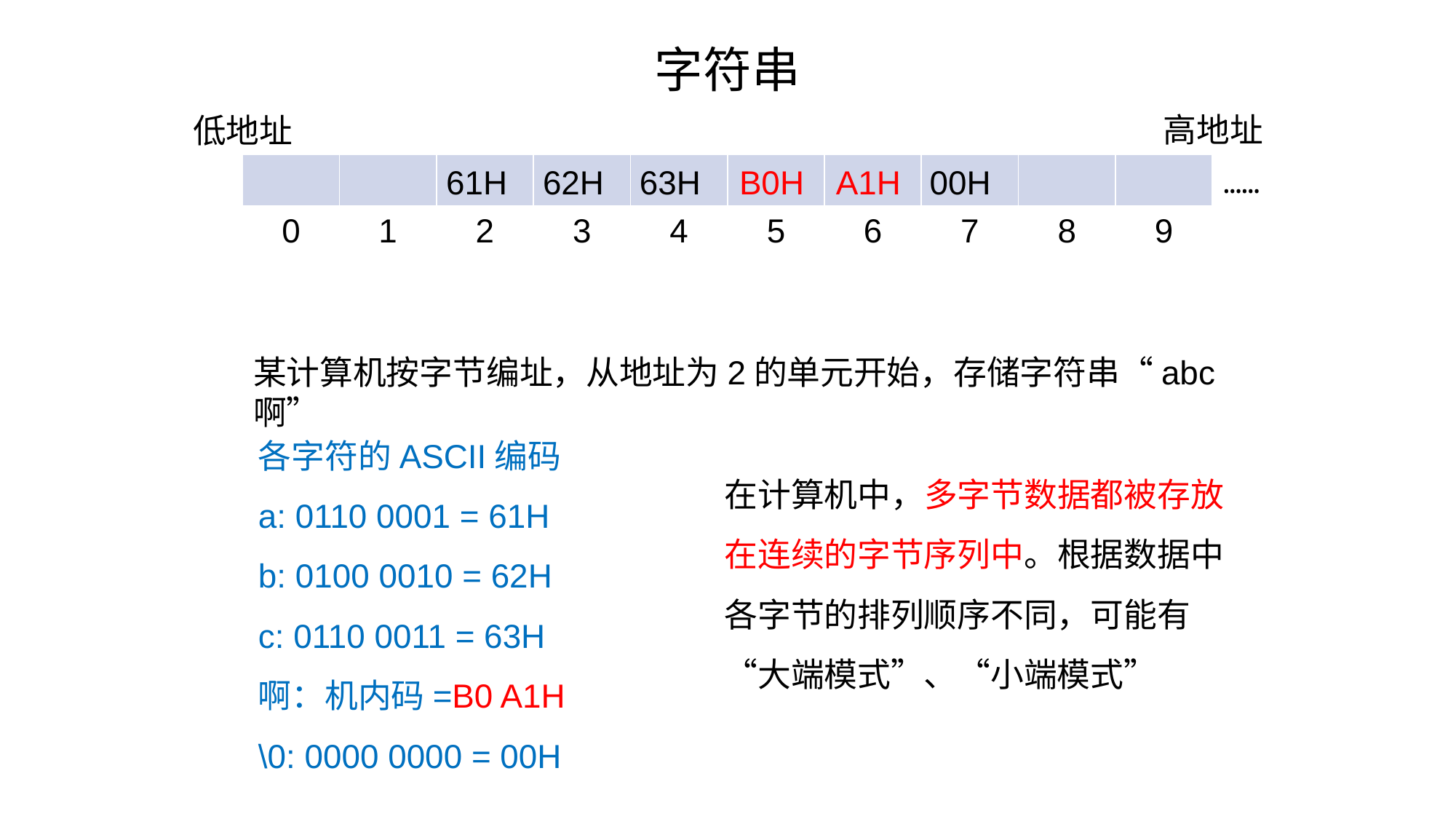

字符串
高地址
低地址
|  |  |  |  |  |  |  |  |  |  |
| --- | --- | --- | --- | --- | --- | --- | --- | --- | --- |
| 0 | 1 | 2 | 3 | 4 | 5 | 6 | 7 | 8 | 9 |
61H
62H
63H
B0H
A1H
00H
……
某计算机按字节编址，从地址为2的单元开始，存储字符串“abc啊”
各字符的ASCII编码
a: 0110 0001 = 61H
b: 0100 0010 = 62H
c: 0110 0011 = 63H
啊：机内码=B0 A1H
\0: 0000 0000 = 00H
在计算机中，多字节数据都被存放在连续的字节序列中。根据数据中各字节的排列顺序不同，可能有“大端模式”、“小端模式”